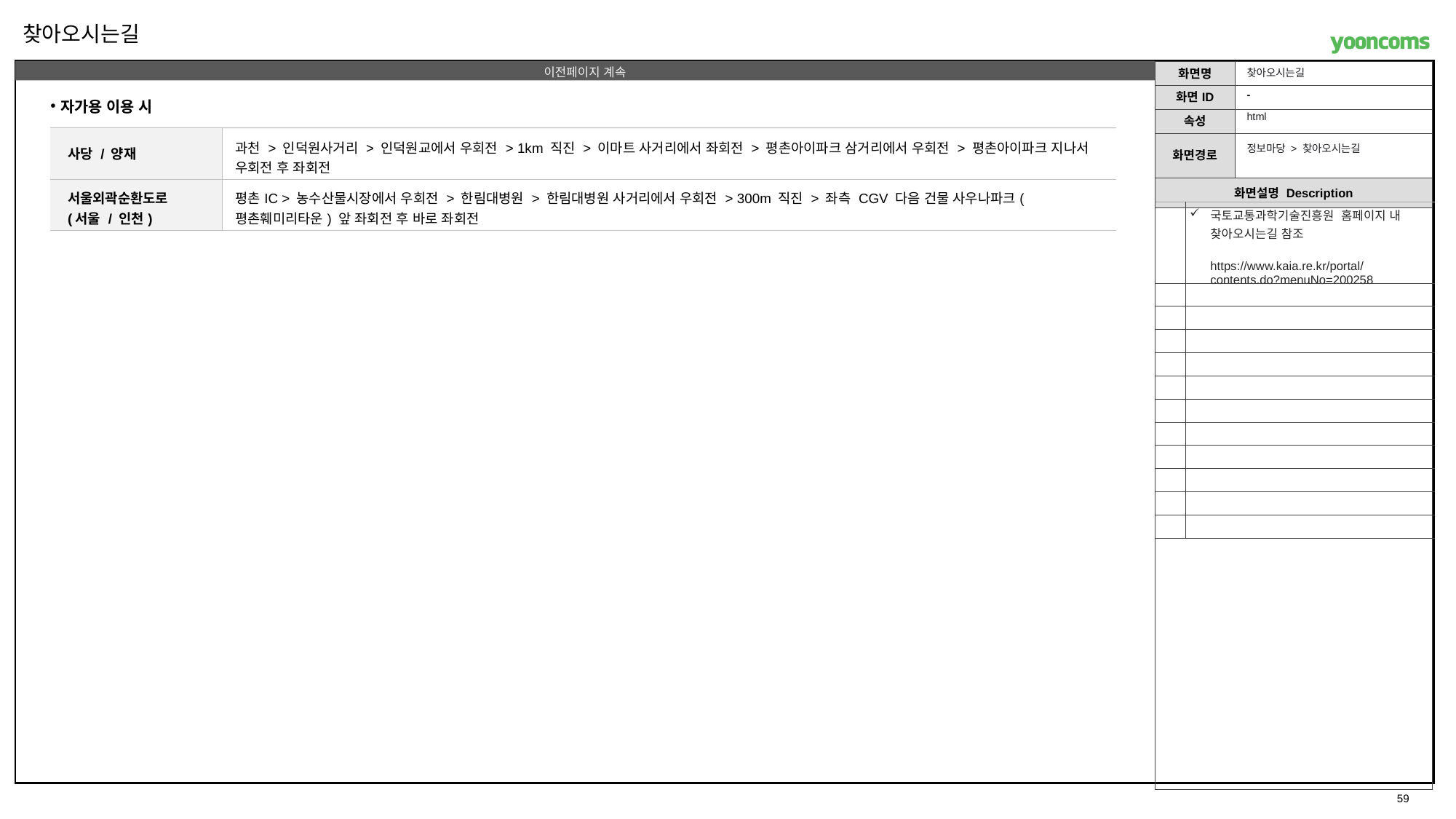

찾아오시는길
찾아오시는길
-
자가용 이용 시
html
| 사당 / 양재 | 과천 > 인덕원사거리 > 인덕원교에서 우회전 > 1km 직진 > 이마트 사거리에서 좌회전 > 평촌아이파크 삼거리에서 우회전 > 평촌아이파크 지나서 우회전 후 좌회전 |
| --- | --- |
| 서울외곽순환도로 (서울 / 인천) | 평촌IC > 농수산물시장에서 우회전 > 한림대병원 > 한림대병원 사거리에서 우회전 > 300m 직진 > 좌측 CGV 다음 건물 사우나파크(평촌훼미리타운) 앞 좌회전 후 바로 좌회전 |
정보마당 > 찾아오시는길
|  | 국토교통과학기술진흥원 홈페이지 내 찾아오시는길 참조 https://www.kaia.re.kr/portal/contents.do?menuNo=200258 |
| --- | --- |
|  |  |
|  |  |
|  |  |
|  |  |
|  |  |
|  |  |
|  |  |
|  |  |
|  |  |
|  |  |
|  |  |